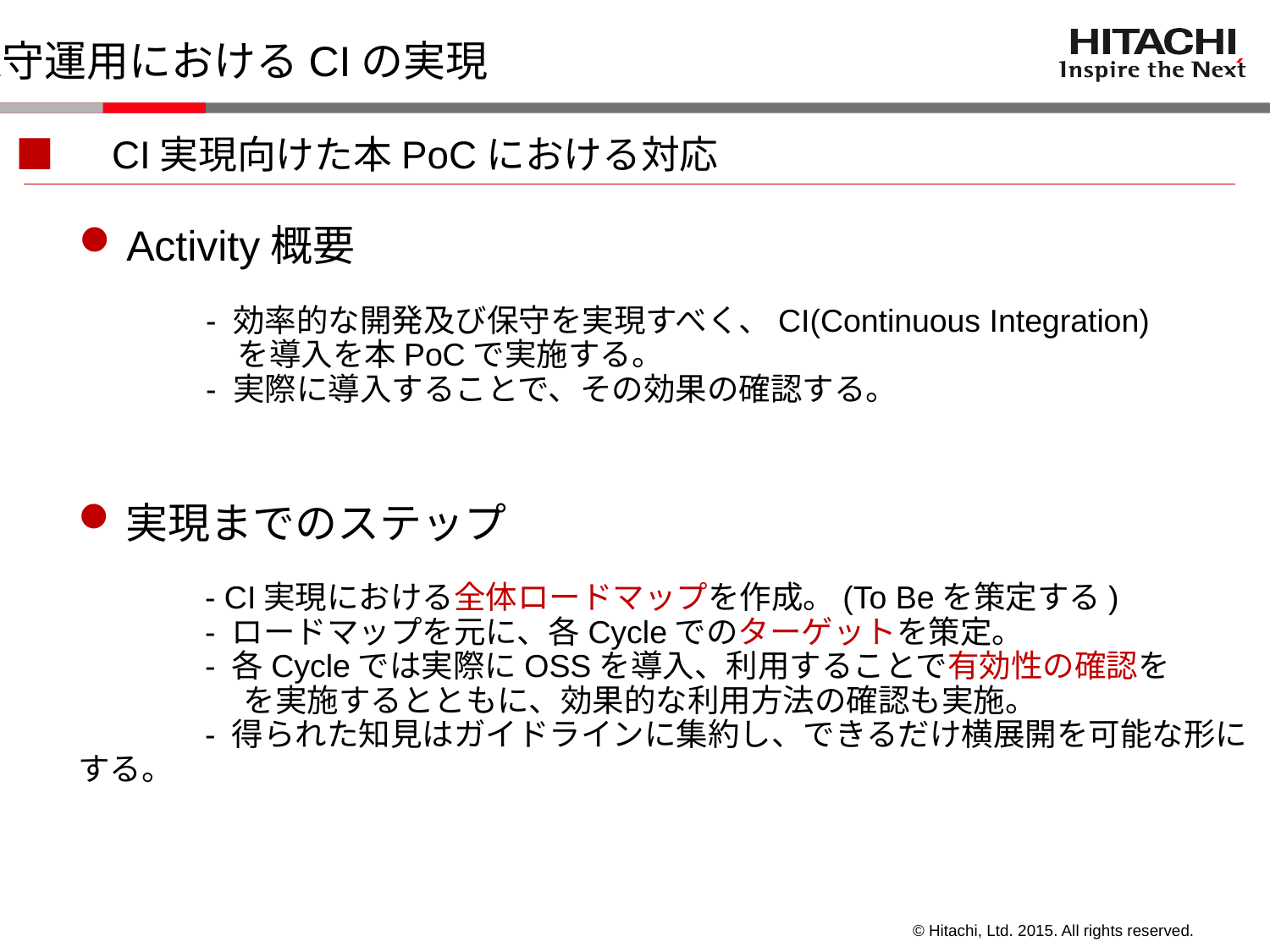

保守運用におけるCIの実現
■　CI実現向けた本PoCにおける対応
Activity概要

	- 効率的な開発及び保守を実現すべく、CI(Continuous Integration)
	　を導入を本PoCで実施する。
	- 実際に導入することで、その効果の確認する。

実現までのステップ

	- CI実現における全体ロードマップを作成。(To Beを策定する)
	- ロードマップを元に、各Cycleでのターゲットを策定。
	- 各Cycleでは実際にOSSを導入、利用することで有効性の確認を
	　 を実施するとともに、効果的な利用方法の確認も実施。
	- 得られた知見はガイドラインに集約し、できるだけ横展開を可能な形にする。